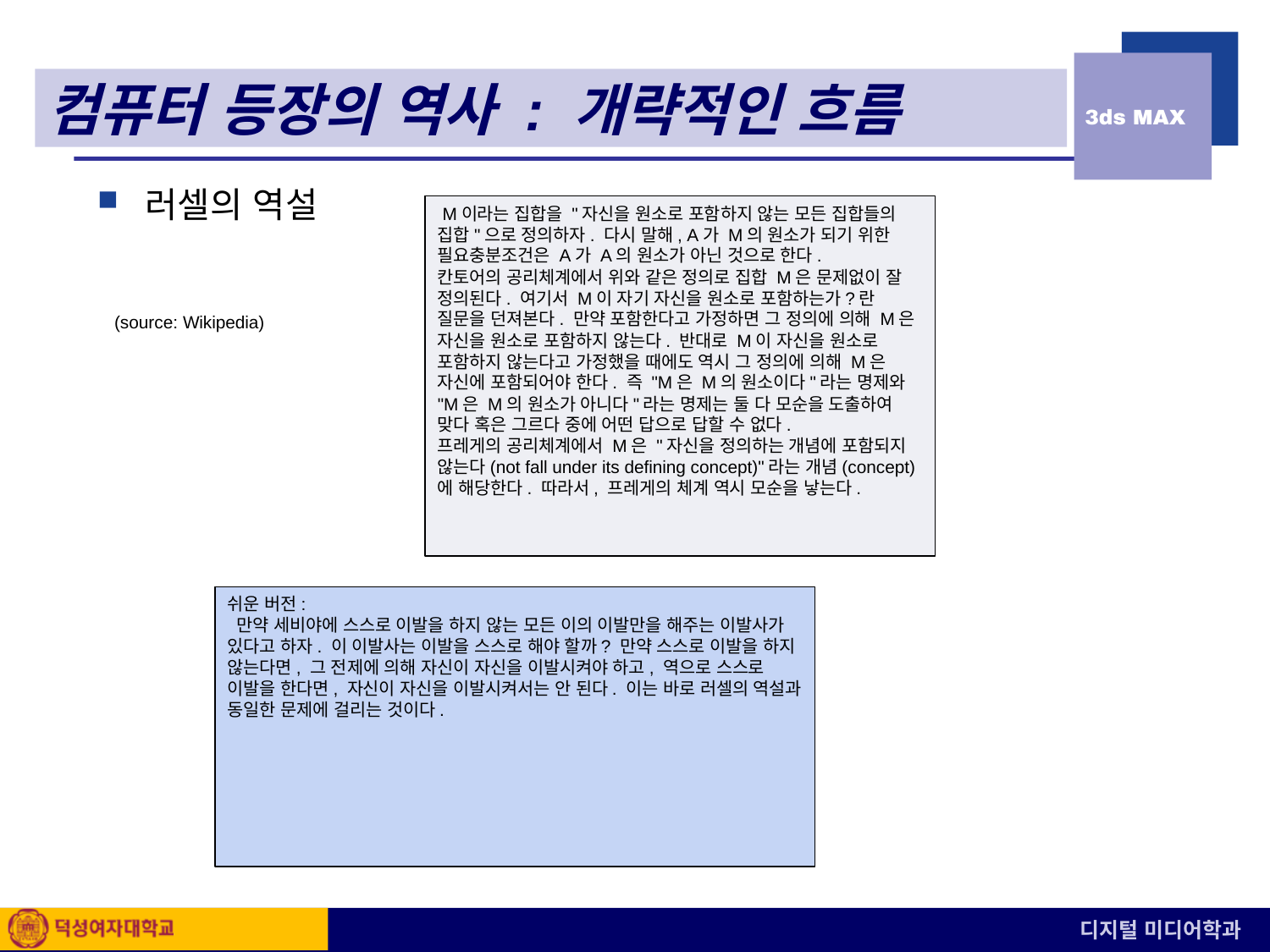

# 컴퓨터 등장의 역사 : 개략적인 흐름
러셀의 역설

 M이라는 집합을 "자신을 원소로 포함하지 않는 모든 집합들의 집합"으로 정의하자. 다시 말해, A가 M의 원소가 되기 위한 필요충분조건은 A가 A의 원소가 아닌 것으로 한다.
칸토어의 공리체계에서 위와 같은 정의로 집합 M은 문제없이 잘 정의된다. 여기서 M이 자기 자신을 원소로 포함하는가?란 질문을 던져본다. 만약 포함한다고 가정하면 그 정의에 의해 M은 자신을 원소로 포함하지 않는다. 반대로 M이 자신을 원소로 포함하지 않는다고 가정했을 때에도 역시 그 정의에 의해 M은 자신에 포함되어야 한다. 즉 "M은 M의 원소이다"라는 명제와 "M은 M의 원소가 아니다"라는 명제는 둘 다 모순을 도출하여 맞다 혹은 그르다 중에 어떤 답으로 답할 수 없다.
프레게의 공리체계에서 M은 "자신을 정의하는 개념에 포함되지 않는다(not fall under its defining concept)"라는 개념(concept)에 해당한다. 따라서, 프레게의 체계 역시 모순을 낳는다.
(source: Wikipedia)
쉬운 버전:
 만약 세비야에 스스로 이발을 하지 않는 모든 이의 이발만을 해주는 이발사가 있다고 하자. 이 이발사는 이발을 스스로 해야 할까? 만약 스스로 이발을 하지 않는다면, 그 전제에 의해 자신이 자신을 이발시켜야 하고, 역으로 스스로 이발을 한다면, 자신이 자신을 이발시켜서는 안 된다. 이는 바로 러셀의 역설과 동일한 문제에 걸리는 것이다.